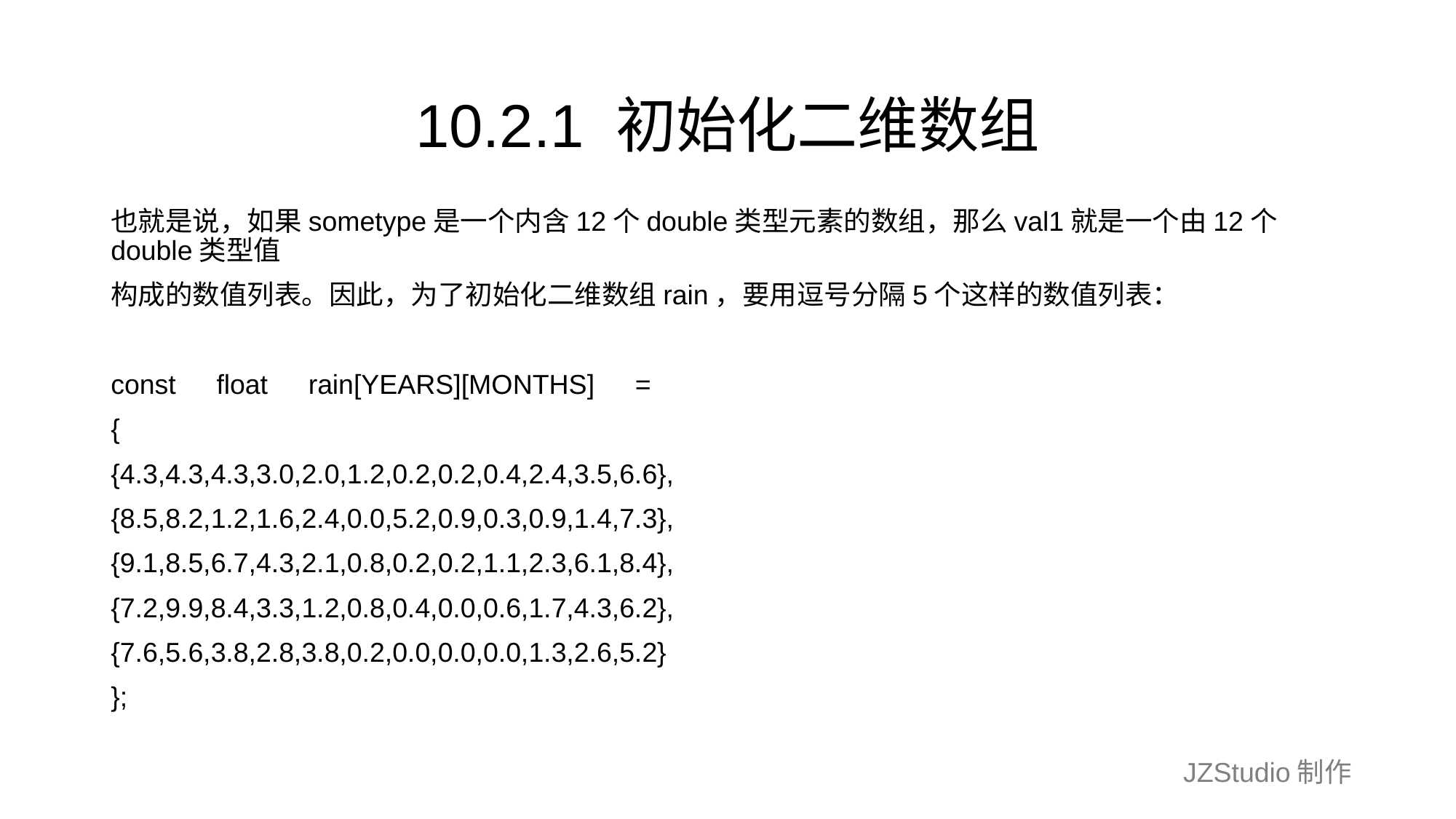

# 10.2.1 初始化二维数组
也就是说，如果sometype是一个内含12个double类型元素的数组，那么val1就是一个由12个double类型值
构成的数值列表。因此，为了初始化二维数组rain，要用逗号分隔5个这样的数值列表：

const　float　rain[YEARS][MONTHS]　=
{
{4.3,4.3,4.3,3.0,2.0,1.2,0.2,0.2,0.4,2.4,3.5,6.6},
{8.5,8.2,1.2,1.6,2.4,0.0,5.2,0.9,0.3,0.9,1.4,7.3},
{9.1,8.5,6.7,4.3,2.1,0.8,0.2,0.2,1.1,2.3,6.1,8.4},
{7.2,9.9,8.4,3.3,1.2,0.8,0.4,0.0,0.6,1.7,4.3,6.2},
{7.6,5.6,3.8,2.8,3.8,0.2,0.0,0.0,0.0,1.3,2.6,5.2}
};